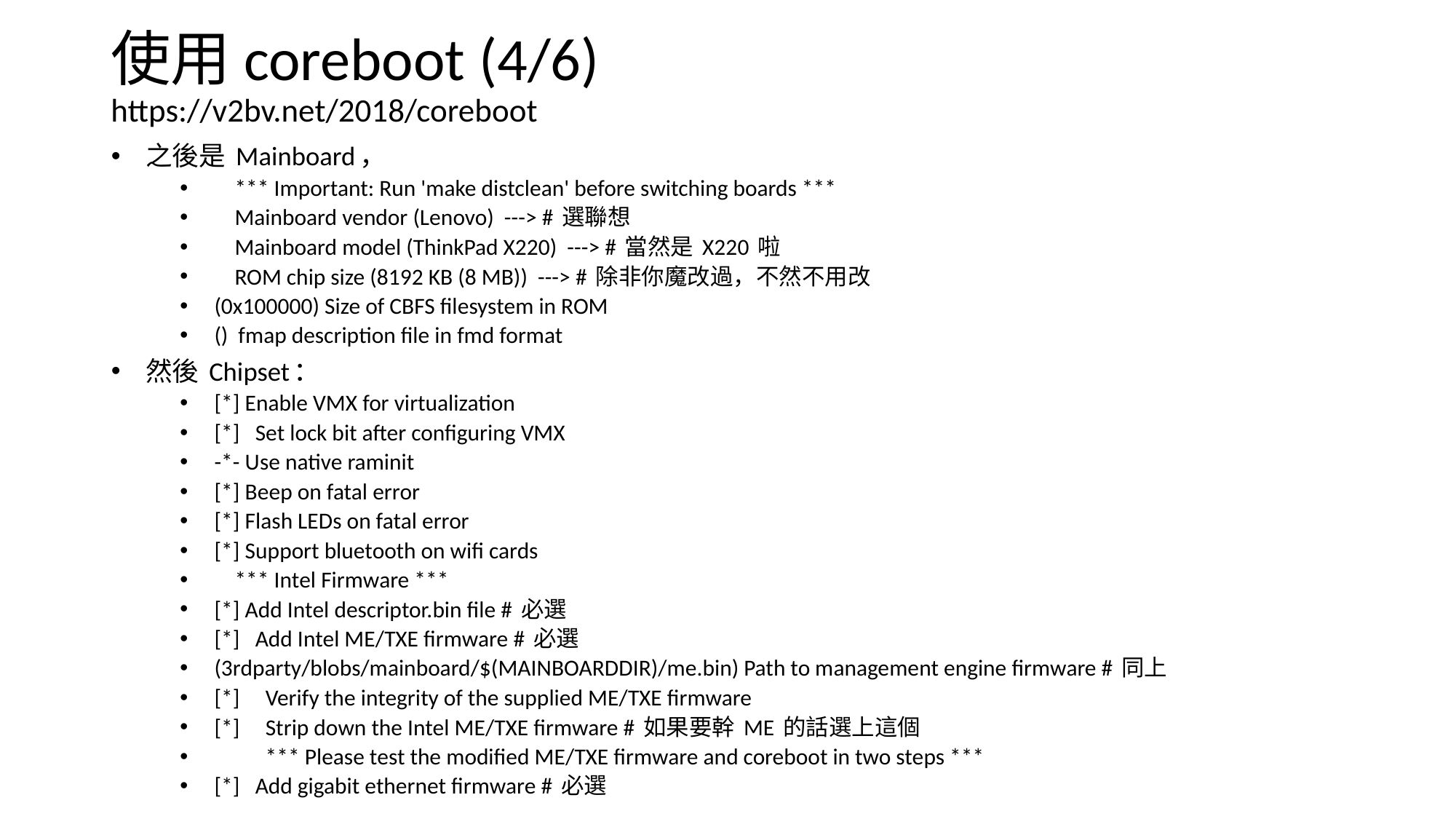

# 使用coreboot (4/6) https://v2bv.net/2018/coreboot
之後是 Mainboard，
    *** Important: Run 'make distclean' before switching boards ***
    Mainboard vendor (Lenovo)  ---> # 選聯想
    Mainboard model (ThinkPad X220)  ---> # 當然是 X220 啦
    ROM chip size (8192 KB (8 MB))  ---> # 除非你魔改過，不然不用改
(0x100000) Size of CBFS filesystem in ROM
()  fmap description file in fmd format
然後 Chipset：
[*] Enable VMX for virtualization
[*]   Set lock bit after configuring VMX
-*- Use native raminit
[*] Beep on fatal error
[*] Flash LEDs on fatal error
[*] Support bluetooth on wifi cards
    *** Intel Firmware ***
[*] Add Intel descriptor.bin file # 必選
[*]   Add Intel ME/TXE firmware # 必選
(3rdparty/blobs/mainboard/$(MAINBOARDDIR)/me.bin) Path to management engine firmware # 同上
[*]     Verify the integrity of the supplied ME/TXE firmware
[*]     Strip down the Intel ME/TXE firmware # 如果要幹 ME 的話選上這個
          *** Please test the modified ME/TXE firmware and coreboot in two steps ***
[*]   Add gigabit ethernet firmware # 必選